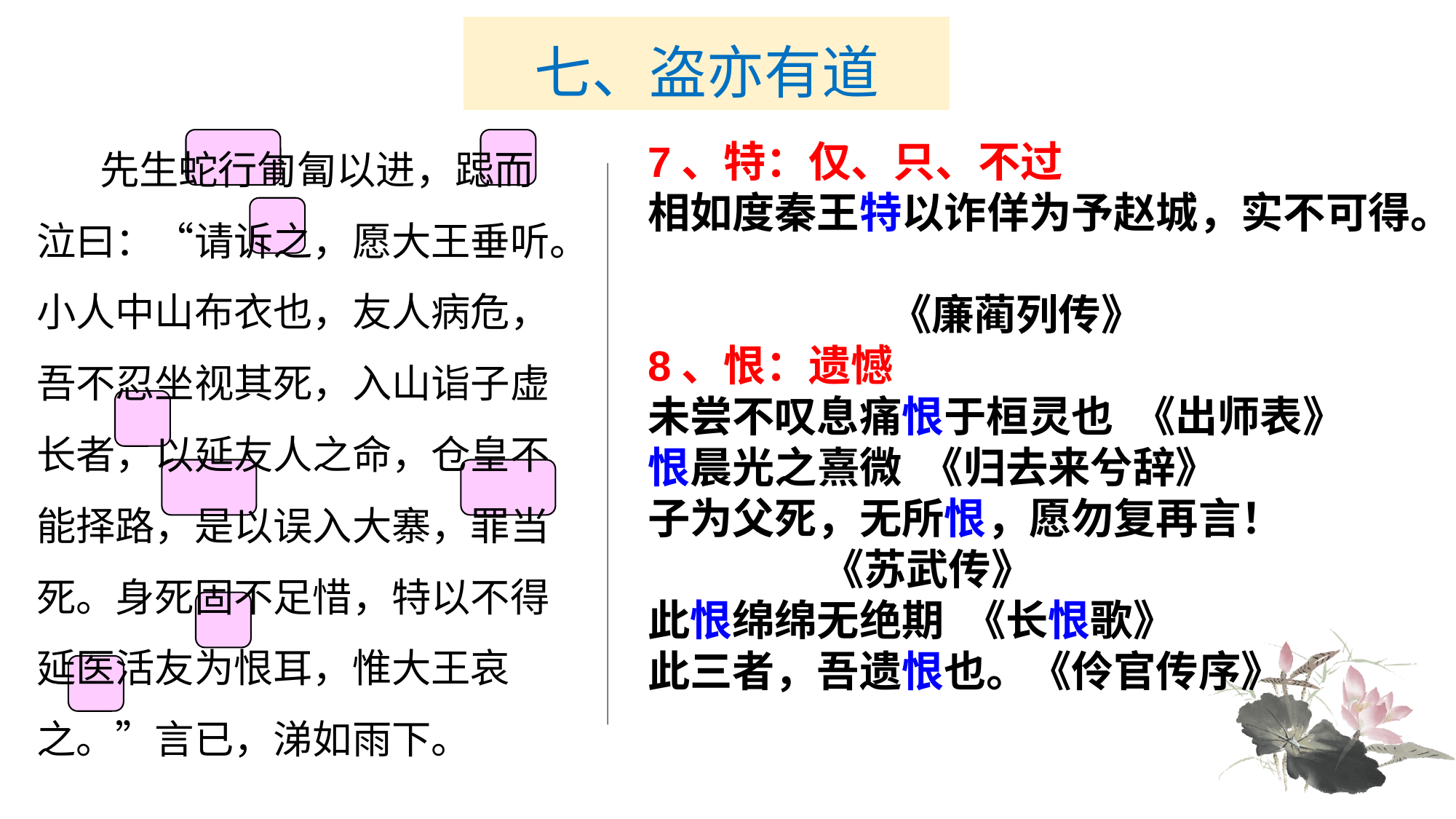

# 七、盗亦有道
　　先生蛇行匍匐以进，跽而泣曰：“请诉之，愿大王垂听。小人中山布衣也，友人病危，吾不忍坐视其死，入山诣子虚长者，以延友人之命，仓皇不能择路，是以误入大寨，罪当死。身死固不足惜，特以不得延医活友为恨耳，惟大王哀之。”言已，涕如雨下。

7、特：仅、只、不过
相如度秦王特以诈佯为予赵城，实不可得。
                        《廉蔺列传》
8、恨：遗憾
未尝不叹息痛恨于桓灵也  《出师表》
恨晨光之熹微  《归去来兮辞》
子为父死，无所恨，愿勿复再言！
                 《苏武传》
此恨绵绵无绝期  《长恨歌》
此三者，吾遗恨也。《伶官传序》